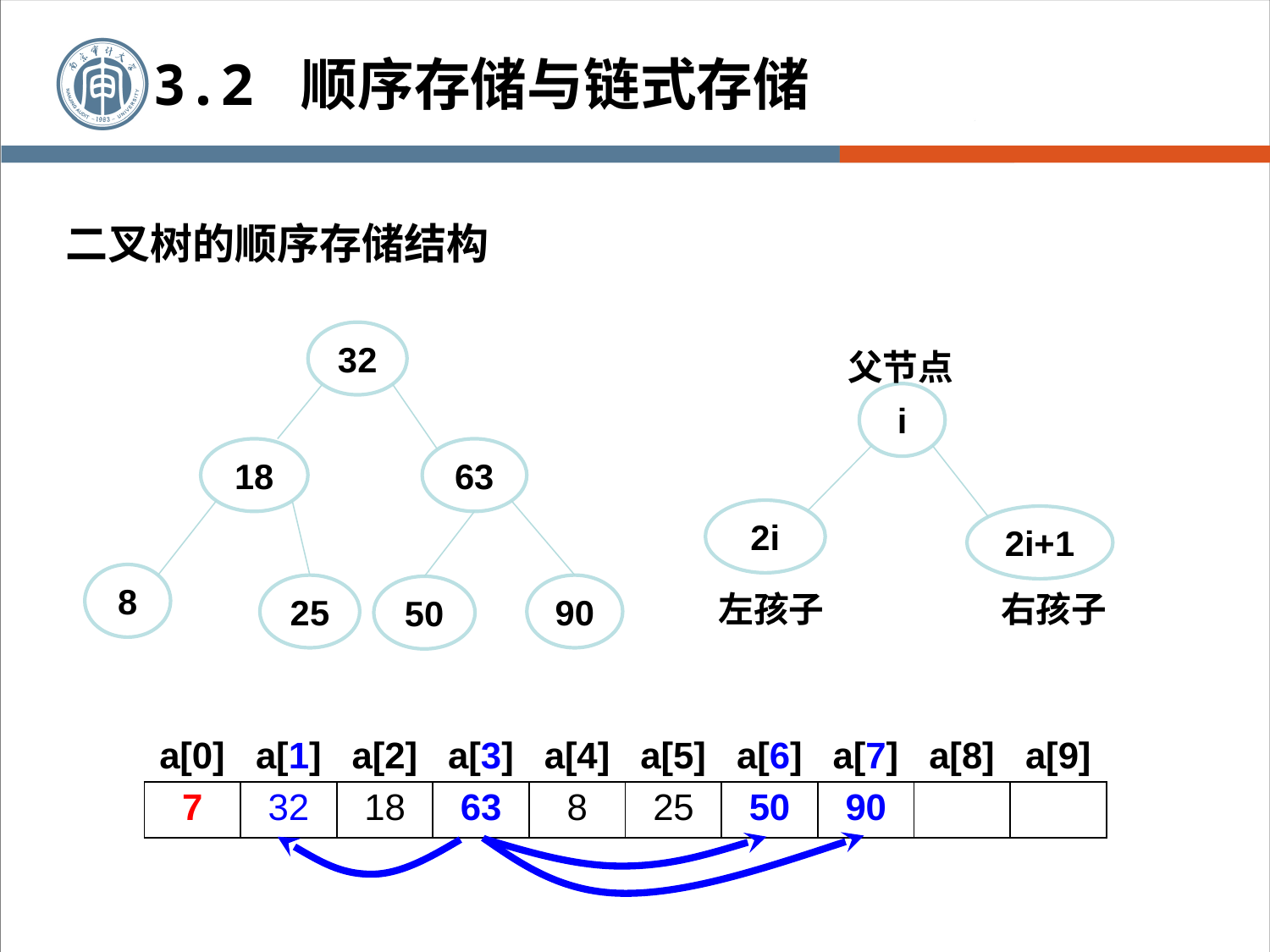

3.2 顺序存储与链式存储
二叉树的顺序存储结构
父节点
i
2i
2i+1
右孩子
左孩子
32
18
63
8
25
90
50
| a[0] | a[1] | a[2] | a[3] | a[4] | a[5] | a[6] | a[7] | a[8] | a[9] |
| --- | --- | --- | --- | --- | --- | --- | --- | --- | --- |
|  |  |  |  |  |  |  |  |  |  |
| 7 | 32 | 18 | 63 | 8 | 25 | 50 | 90 |  |  |
| --- | --- | --- | --- | --- | --- | --- | --- | --- | --- |